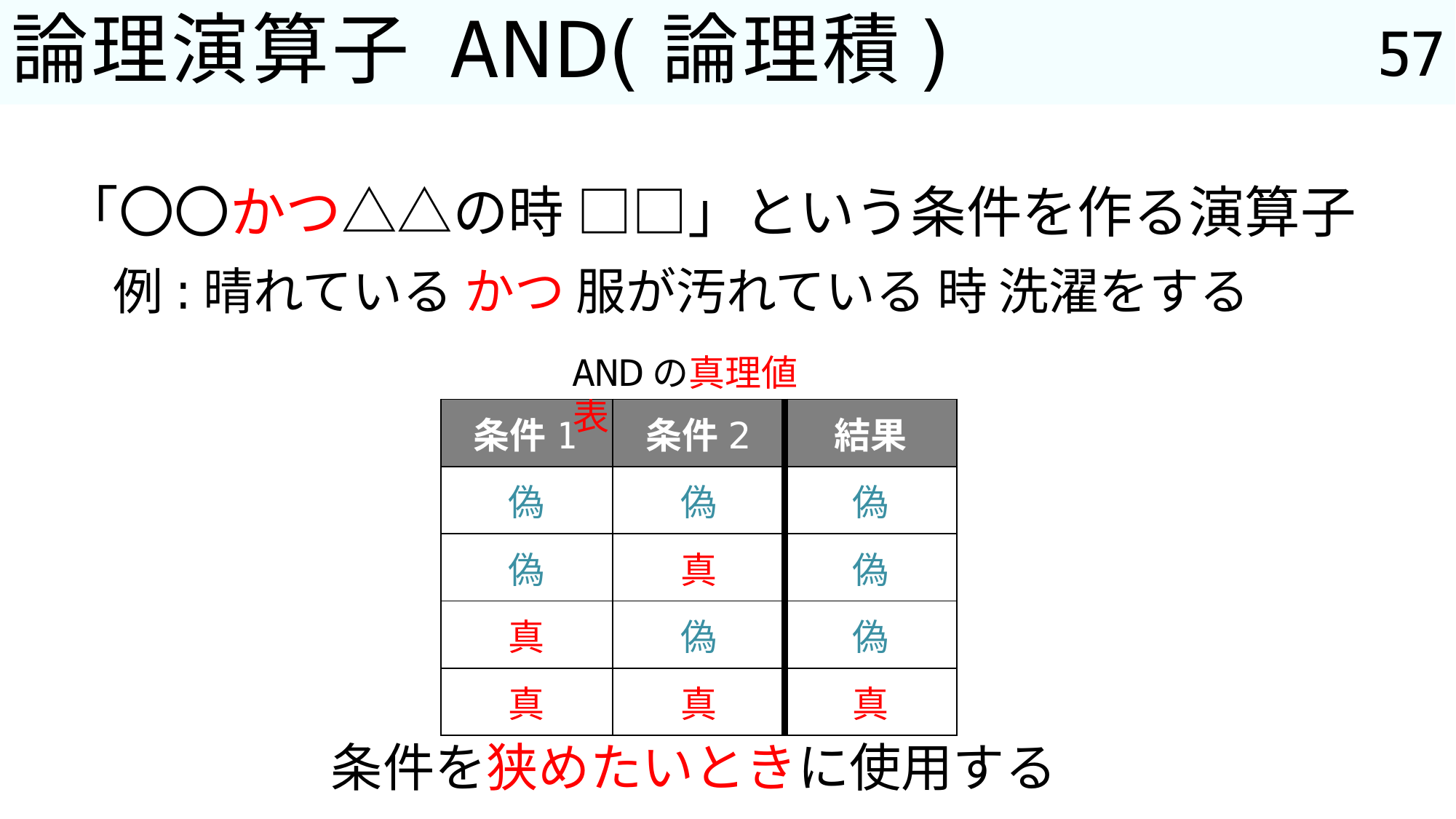

57
# 論理演算子 AND(論理積)
「〇〇かつ△△の時 □□」という条件を作る演算子
例:晴れている かつ 服が汚れている 時 洗濯をする
ANDの真理値表
| 条件1 | 条件2 | 結果 |
| --- | --- | --- |
| 偽 | 偽 | 偽 |
| 偽 | 真 | 偽 |
| 真 | 偽 | 偽 |
| 真 | 真 | 真 |
条件を狭めたいときに使用する